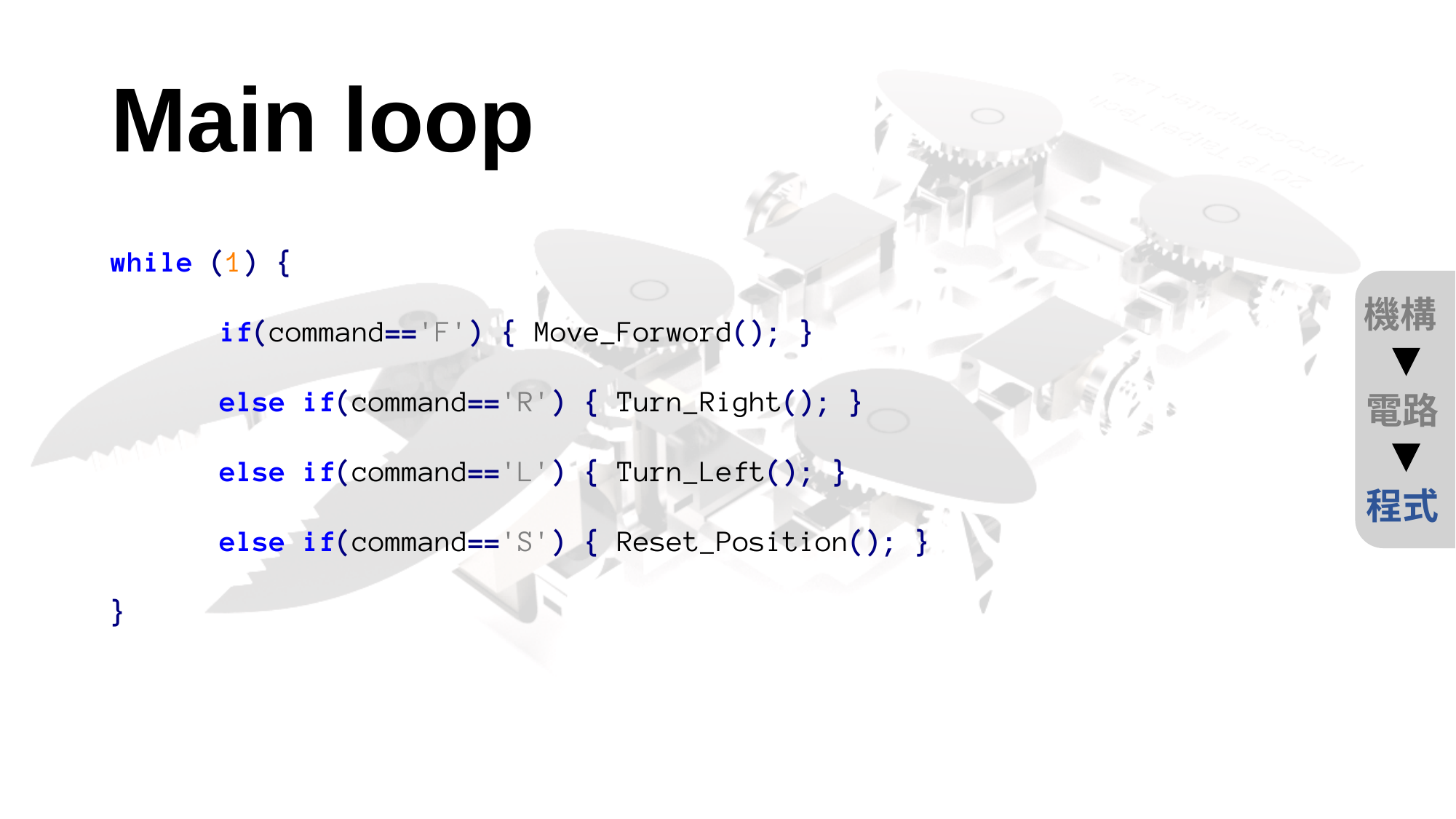

# Main loop
while (1) {
	if(command=='F') { Move_Forword(); }
	else if(command=='R') { Turn_Right(); }
	else if(command=='L') { Turn_Left(); }
	else if(command=='S') { Reset_Position(); }
}

機構

電路

程式